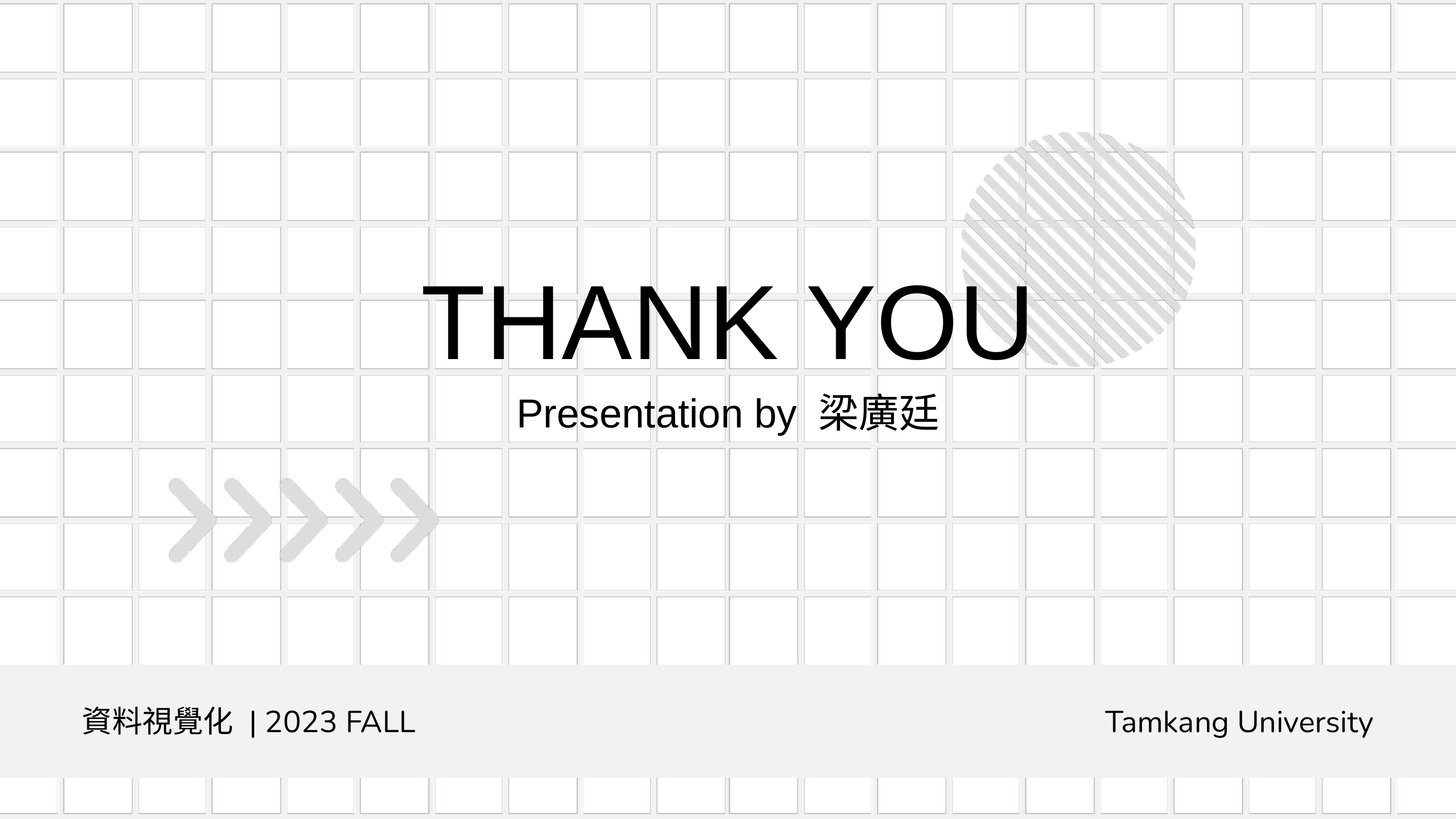

THANK YOU
Presentation by 梁廣廷

資料視覺化 | 2023 FALL
Tamkang University